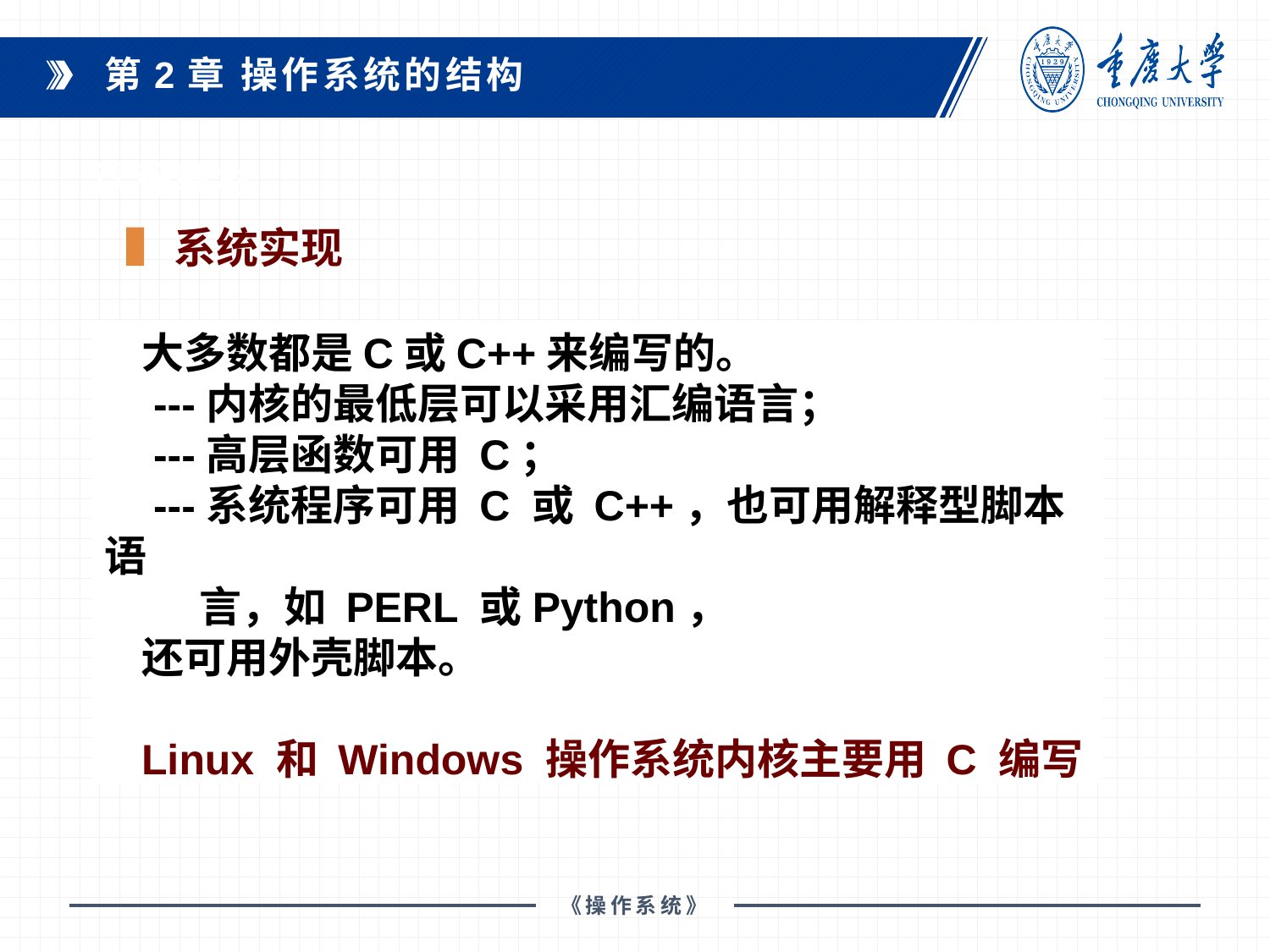

第2章 操作系统的结构
课程教材：
系统实现

大多数都是C或C++来编写的。
 ---内核的最低层可以采用汇编语言；
 ---高层函数可用 C；
 ---系统程序可用 C 或 C++，也可用解释型脚本语
     言，如 PERL 或Python，
还可用外壳脚本。

Linux 和 Windows 操作系统内核主要用 C 编写